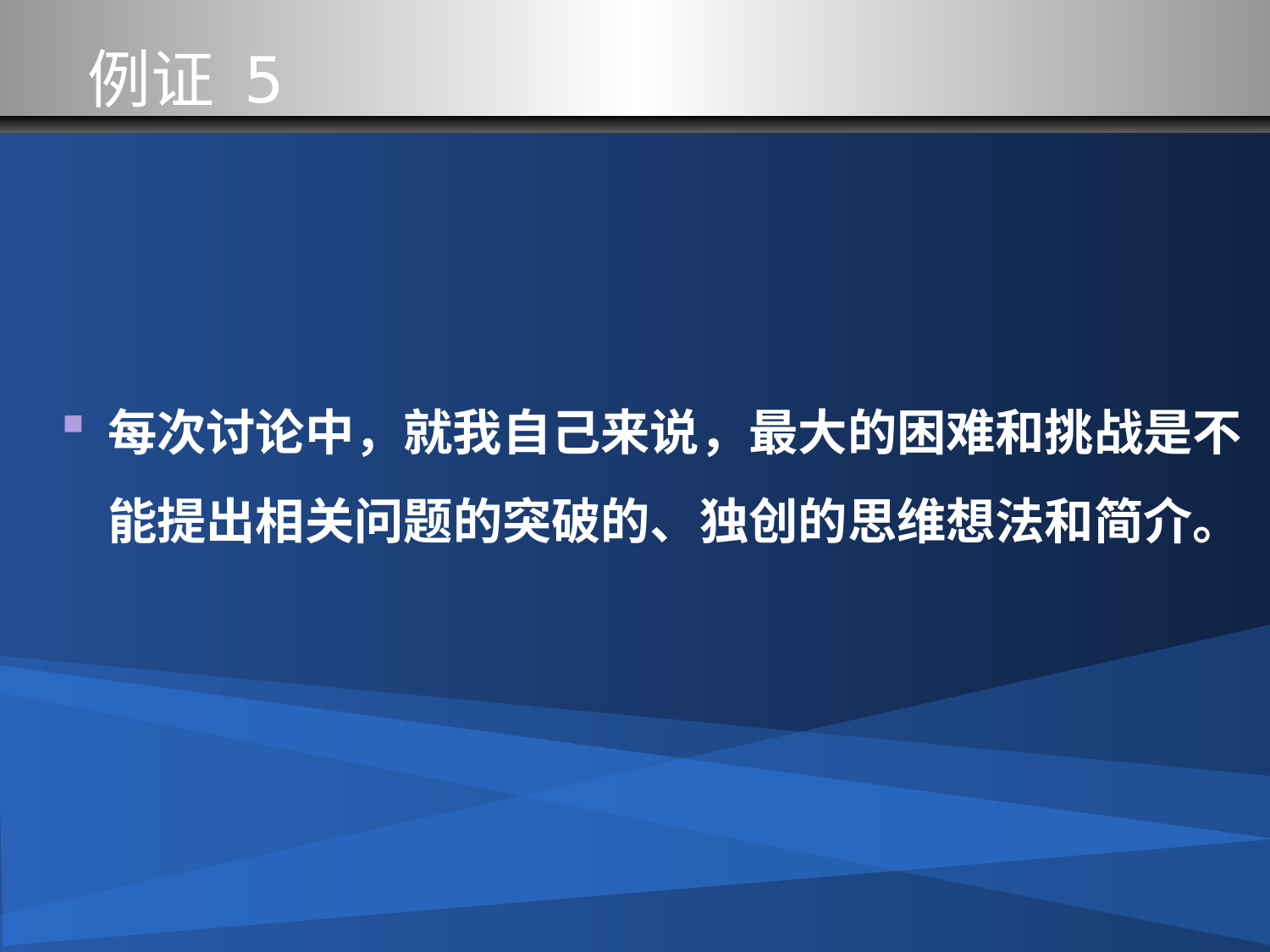

例证 5

每次讨论中，就我自己来说，最大的困难和挑战是不能提出相关问题的突破的、独创的思维想法和简介。